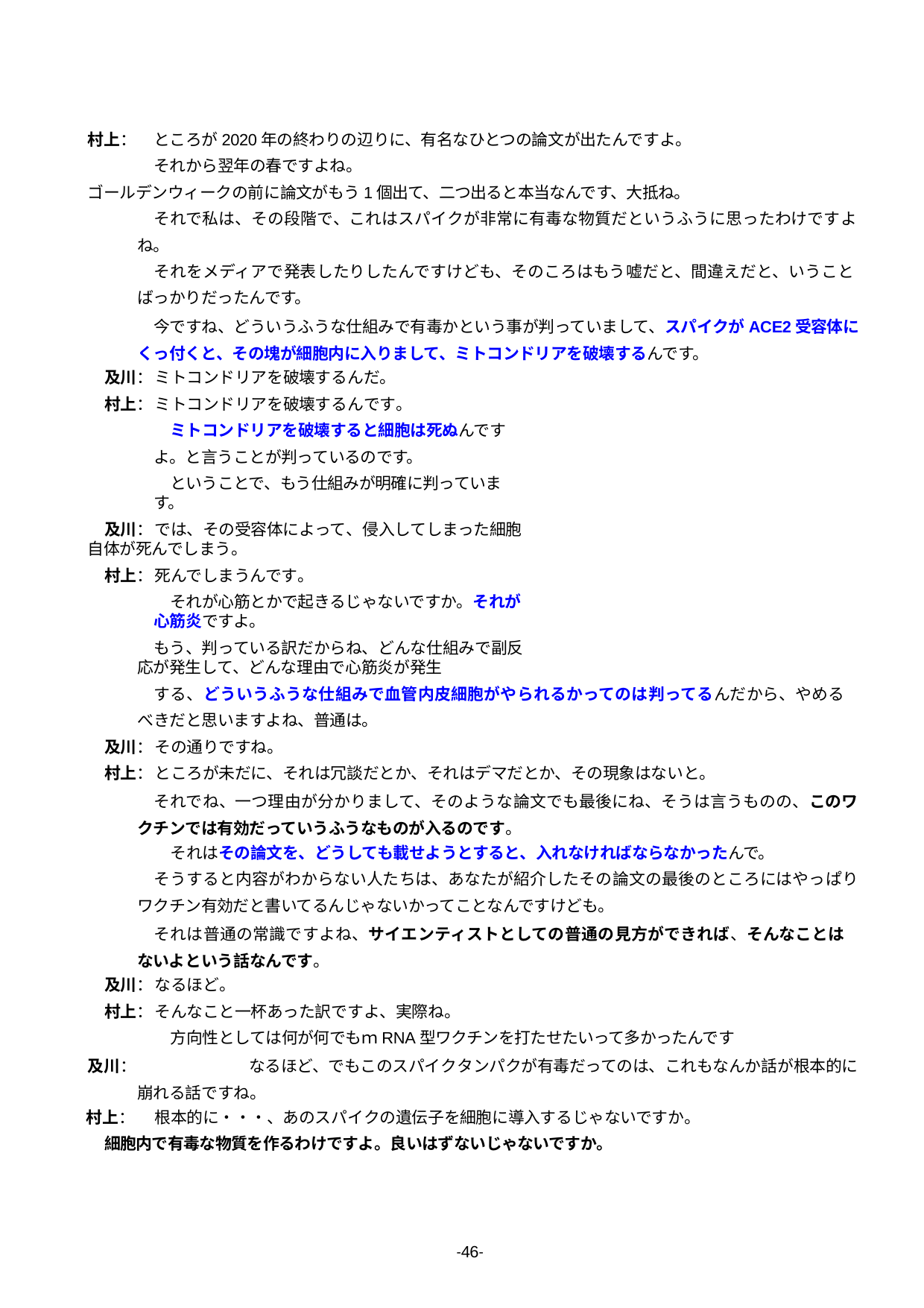

村上：	ところが2020年の終わりの辺りに、有名なひとつの論文が出たんですよ。それから翌年の春ですよね。
ゴールデンウィークの前に論文がもう1個出て、二つ出ると本当なんです、大抵ね。
それで私は、その段階で、これはスパイクが非常に有毒な物質だというふうに思ったわけですよね。
それをメディアで発表したりしたんですけども、そのころはもう嘘だと、間違えだと、いうことばっかりだったんです。
今ですね、どういうふうな仕組みで有毒かという事が判っていまして、スパイクがACE2受容体にくっ付くと、その塊が細胞内に入りまして、ミトコンドリアを破壊するんです。
及川：	ミトコンドリアを破壊するんだ。
村上：	ミトコンドリアを破壊するんです。
ミトコンドリアを破壊すると細胞は死ぬんですよ。と言うことが判っているのです。
ということで、もう仕組みが明確に判っています。
及川：	では、その受容体によって、侵入してしまった細胞自体が死んでしまう。
村上：	死んでしまうんです。
それが心筋とかで起きるじゃないですか。それが心筋炎ですよ。
もう、判っている訳だからね、どんな仕組みで副反応が発生して、どんな理由で心筋炎が発生
する、どういうふうな仕組みで血管内皮細胞がやられるかってのは判ってるんだから、やめるべきだと思いますよね、普通は。
及川：	その通りですね。
村上：	ところが未だに、それは冗談だとか、それはデマだとか、その現象はないと。
それでね、一つ理由が分かりまして、そのような論文でも最後にね、そうは言うものの、このワクチンでは有効だっていうふうなものが入るのです。
それはその論文を、どうしても載せようとすると、入れなければならなかったんで。
そうすると内容がわからない人たちは、あなたが紹介したその論文の最後のところにはやっぱりワクチン有効だと書いてるんじゃないかってことなんですけども。
それは普通の常識ですよね、サイエンティストとしての普通の見方ができれば、そんなことはないよという話なんです。
及川：	なるほど。
村上：	そんなこと一杯あった訳ですよ、実際ね。
方向性としては何が何でもｍRNA型ワクチンを打たせたいって多かったんです
及川：		なるほど、でもこのスパイクタンパクが有毒だってのは、これもなんか話が根本的に崩れる話ですね。
村上：	根本的に・・・、あのスパイクの遺伝子を細胞に導入するじゃないですか。
細胞内で有毒な物質を作るわけですよ。良いはずないじゃないですか。
-46-